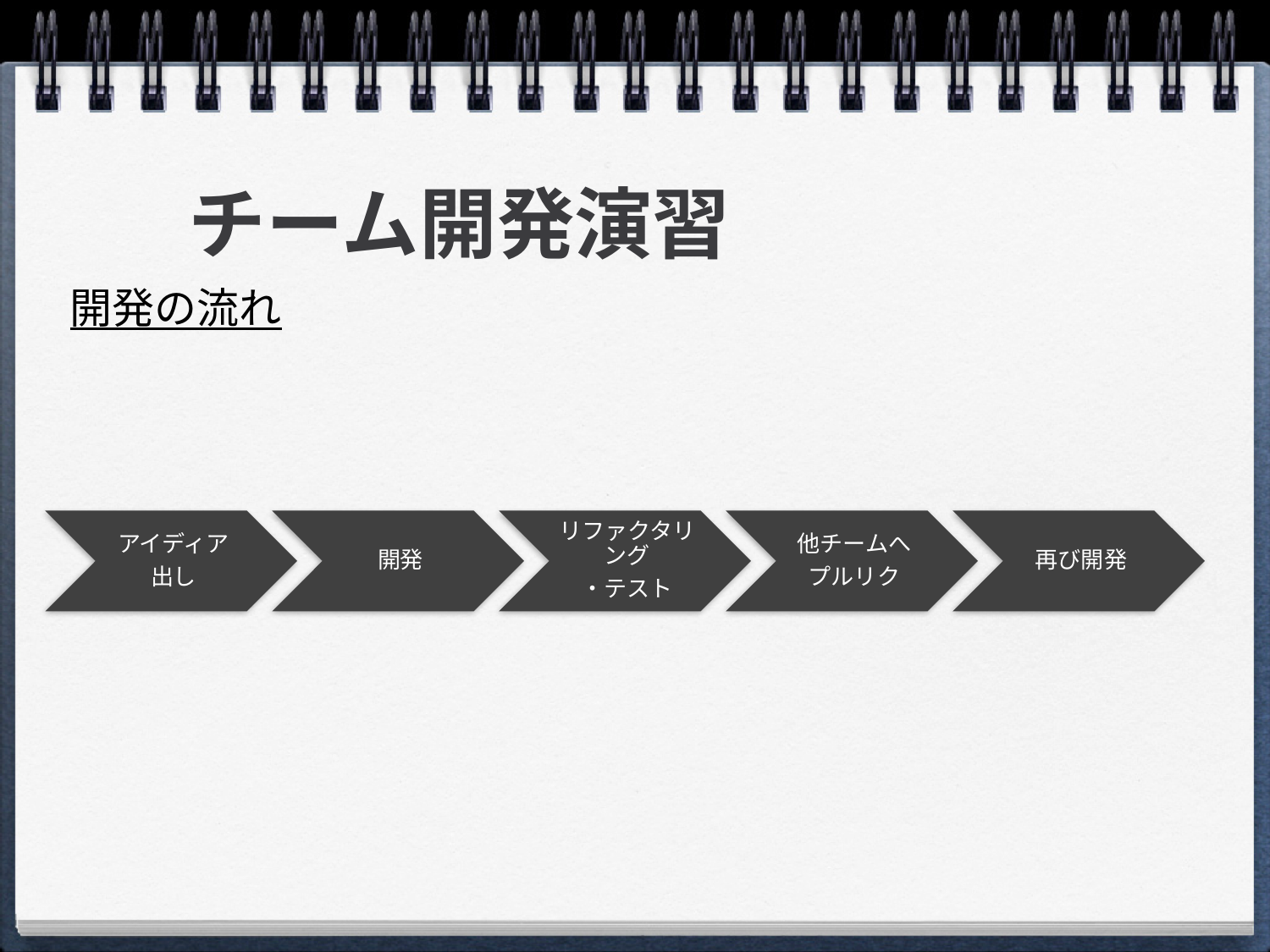

# チーム開発演習
アイディア
出し
開発
リファクタリング
・テスト
他チームへ
プルリク
再び開発
開発の流れ